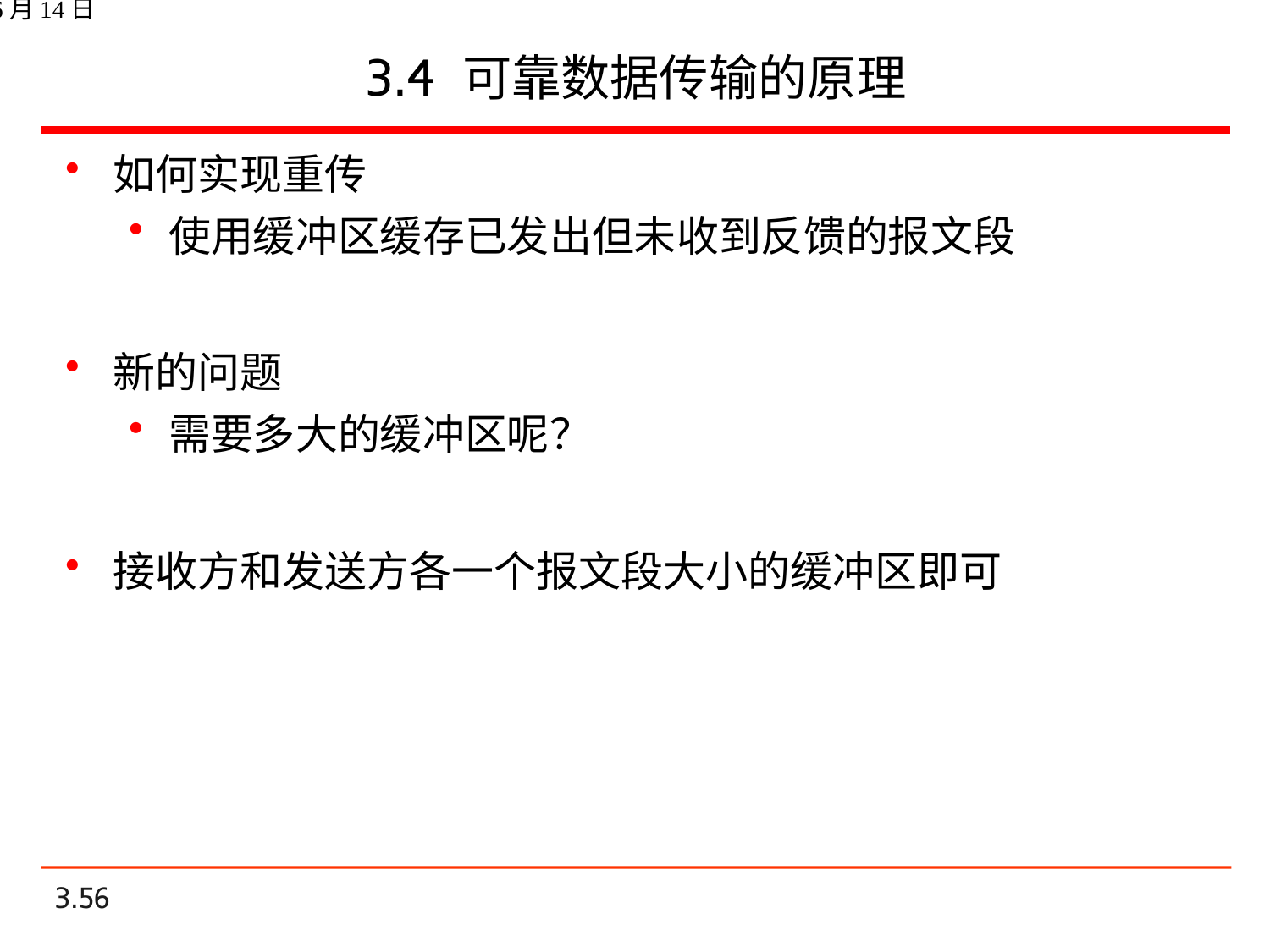

# 3.4 可靠数据传输的原理
如何实现重传
使用缓冲区缓存已发出但未收到反馈的报文段

新的问题
需要多大的缓冲区呢？

接收方和发送方各一个报文段大小的缓冲区即可
2021年6月14日